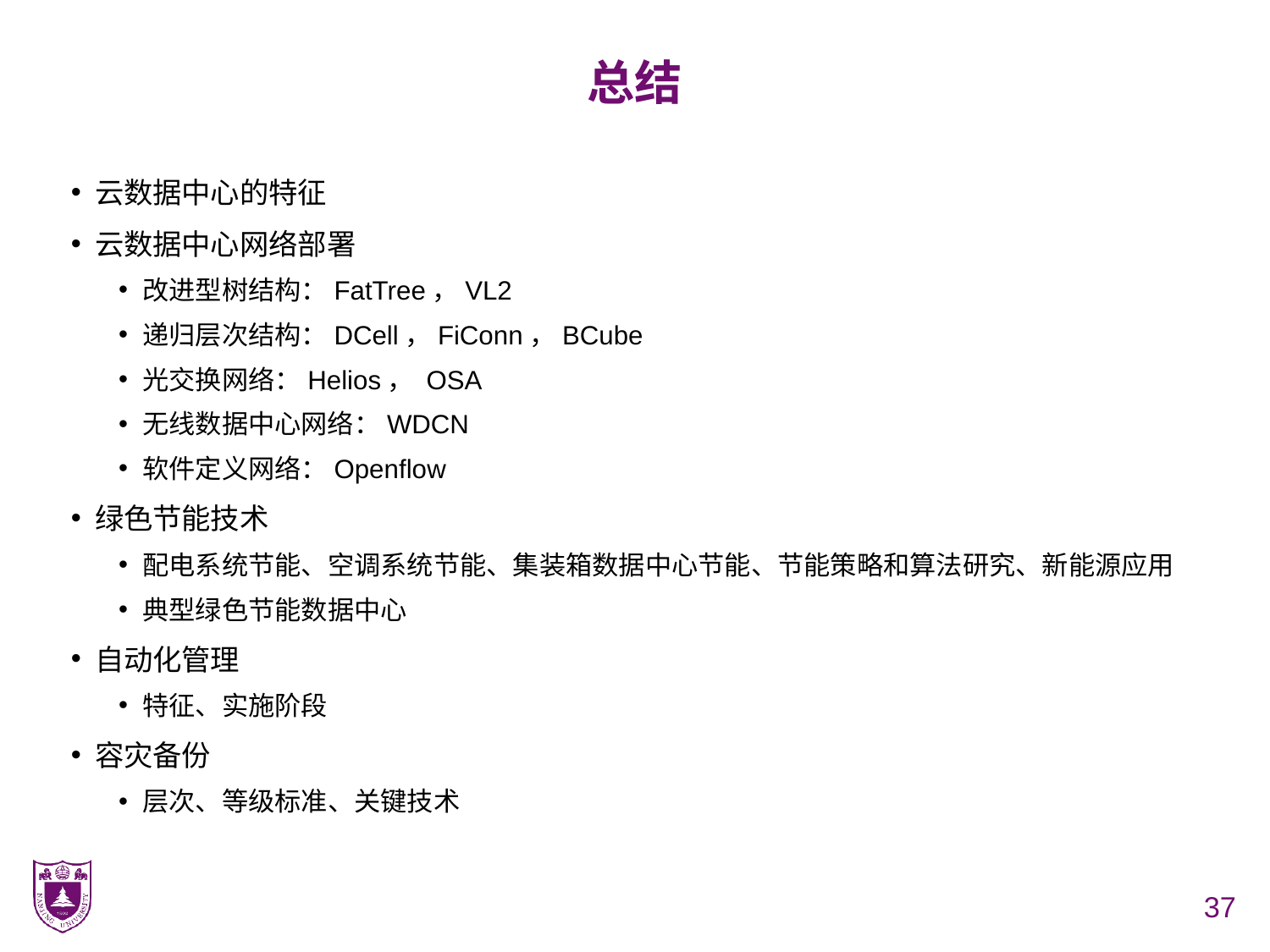

# 总结
云数据中心的特征
云数据中心网络部署
改进型树结构：FatTree，VL2
递归层次结构：DCell，FiConn，BCube
光交换网络：Helios， OSA
无线数据中心网络：WDCN
软件定义网络：Openflow
绿色节能技术
配电系统节能、空调系统节能、集装箱数据中心节能、节能策略和算法研究、新能源应用
典型绿色节能数据中心
自动化管理
特征、实施阶段
容灾备份
层次、等级标准、关键技术

37